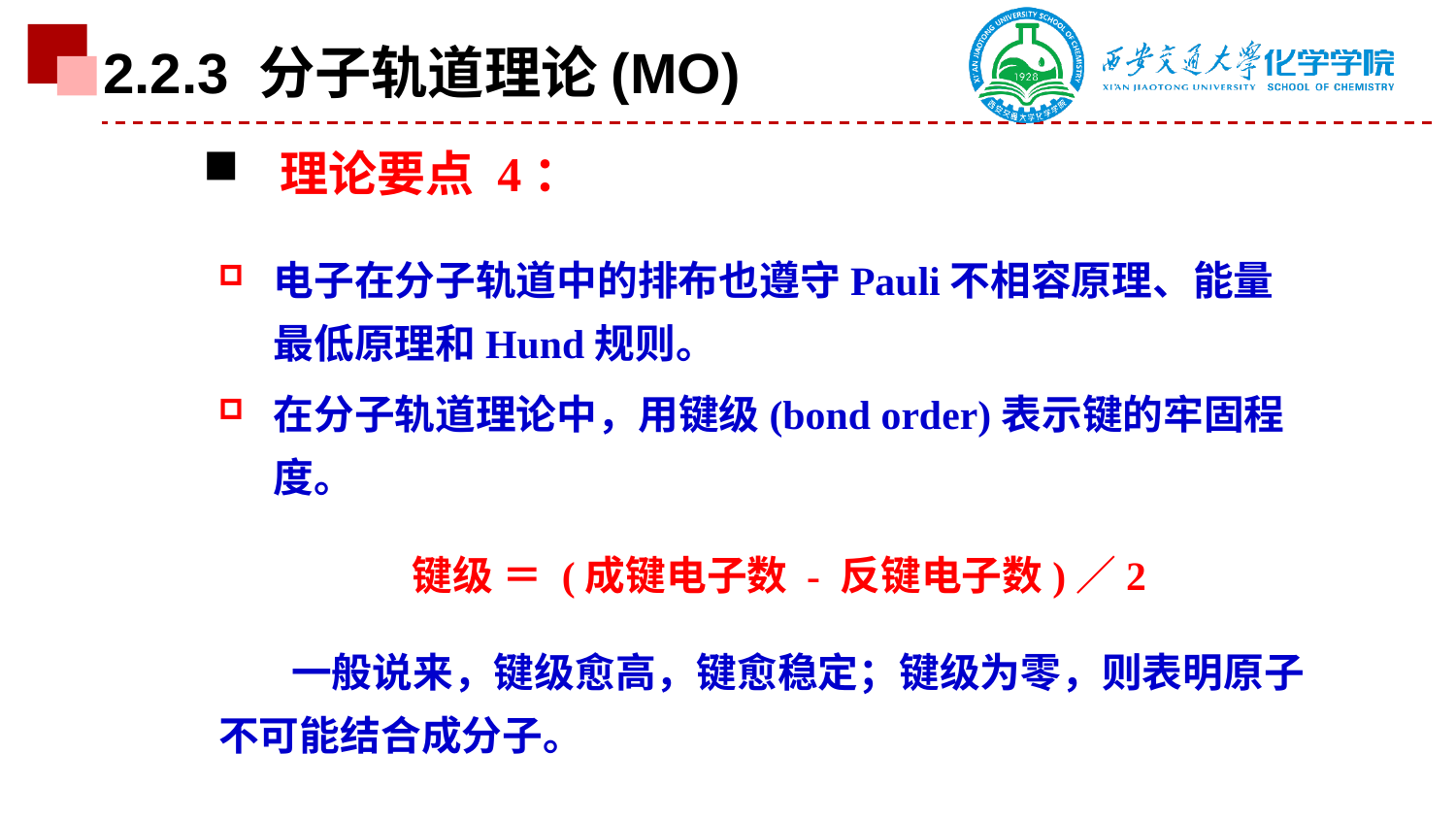

2.2.3 分子轨道理论(MO)
 理论要点 4：
电子在分子轨道中的排布也遵守Pauli不相容原理、能量最低原理和Hund规则。
在分子轨道理论中，用键级(bond order)表示键的牢固程度。
                 键级 ＝ (成键电子数 - 反键电子数)／2
一般说来，键级愈高，键愈稳定；键级为零，则表明原子不可能结合成分子。